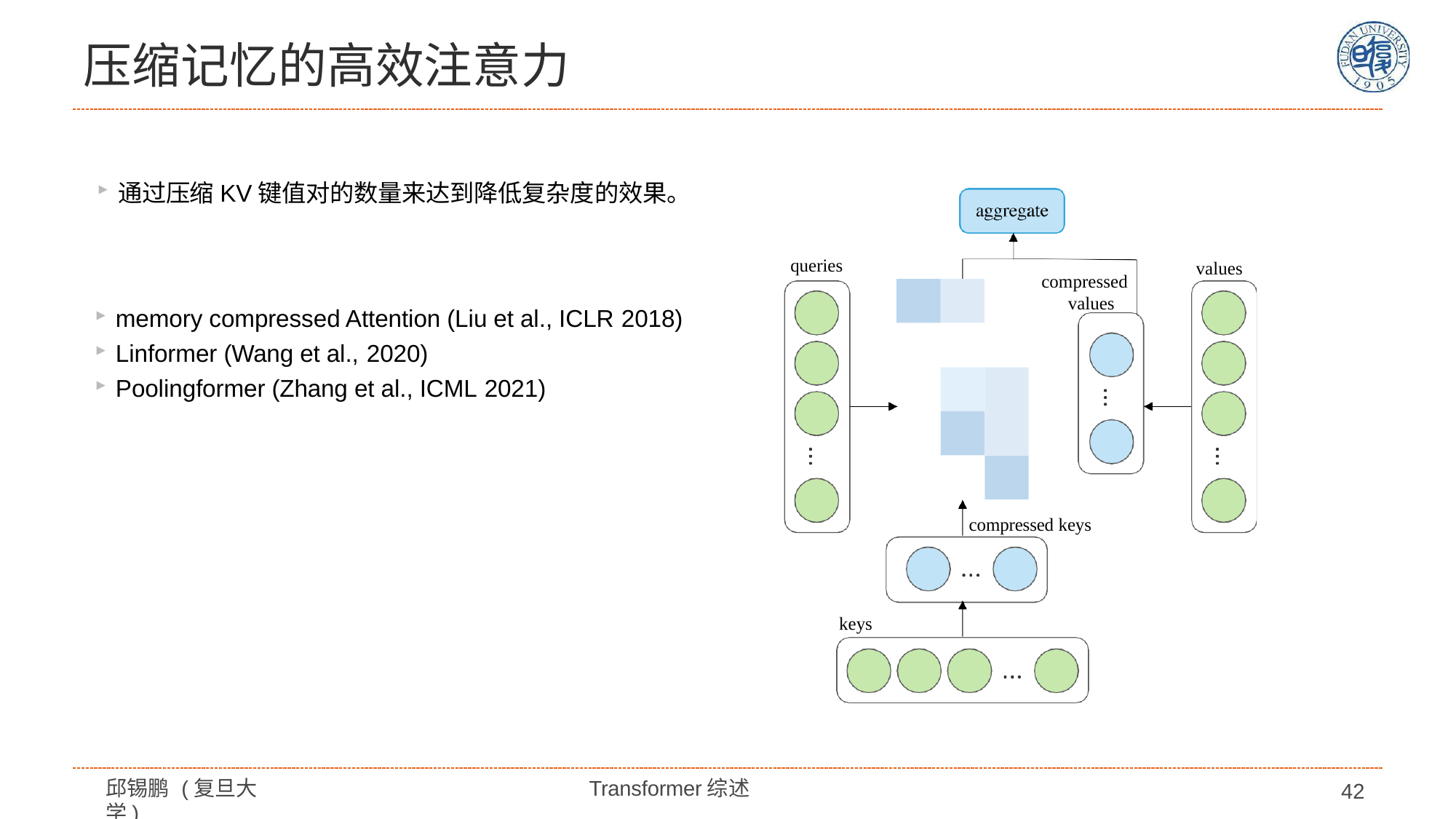

# 压缩记忆的高效注意力
通过压缩KV键值对的数量来达到降低复杂度的效果。

queries
values
compressed  values
memory compressed Attention (Liu et al., ICLR 2018)
Linformer (Wang et al., 2020)
Poolingformer (Zhang et al., ICML 2021)
compressed keys
keys
邱锡鹏 (复旦大学)
Transformer综述
42